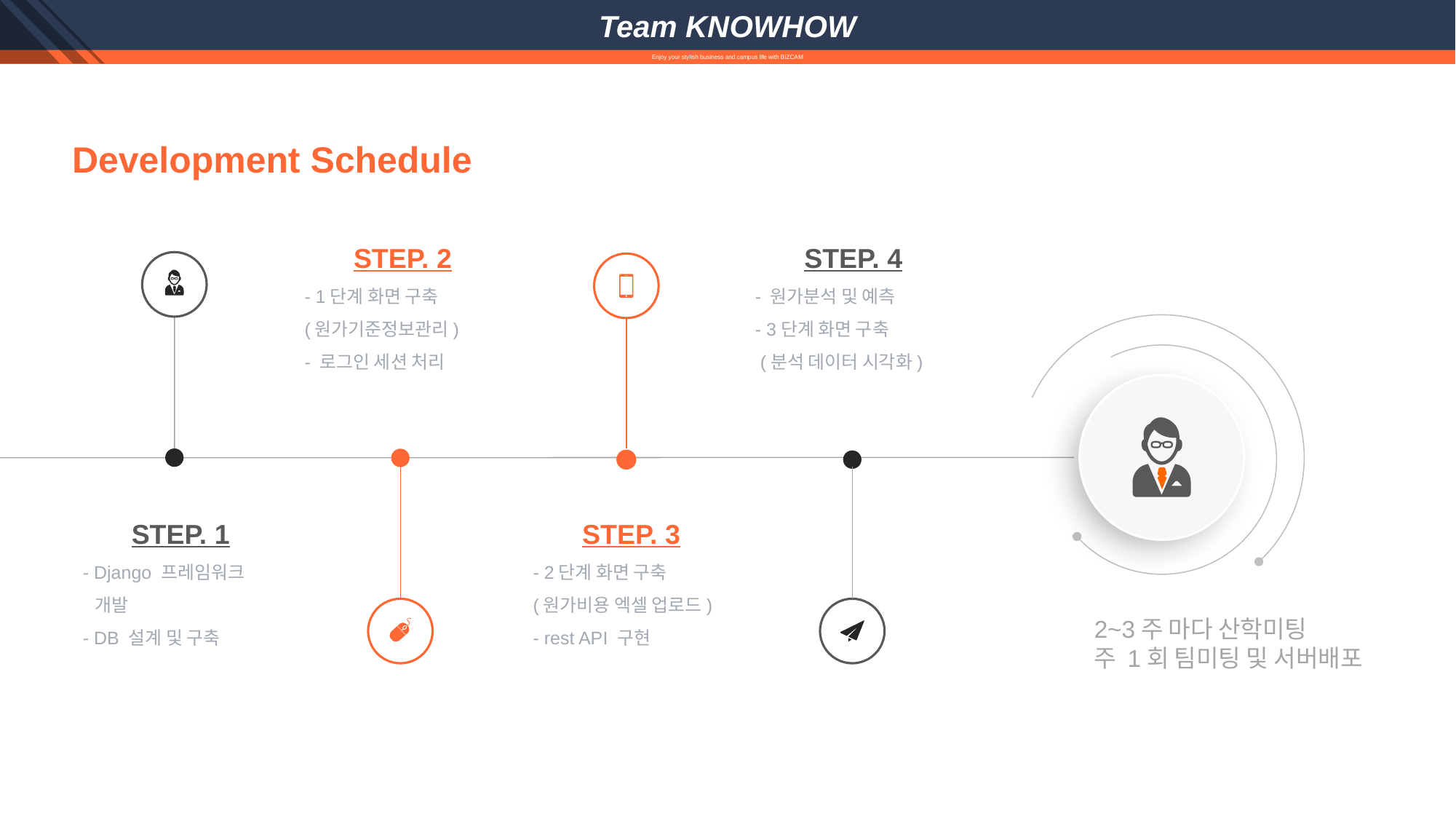

Team KNOWHOW

Enjoy your stylish business and campus life with BIZCAM
Development Schedule

STEP. 2
- 1단계 화면 구축
(원가기준정보관리)
- 로그인 세션 처리
STEP. 4
- 원가분석 및 예측
- 3단계 화면 구축
 (분석 데이터 시각화)

STEP. 1
- Django 프레임워크
  개발
- DB 설계 및 구축
STEP. 3
- 2단계 화면 구축
(원가비용 엑셀 업로드)
- rest API 구현

2~3주 마다 산학미팅
주 1회 팀미팅 및 서버배포